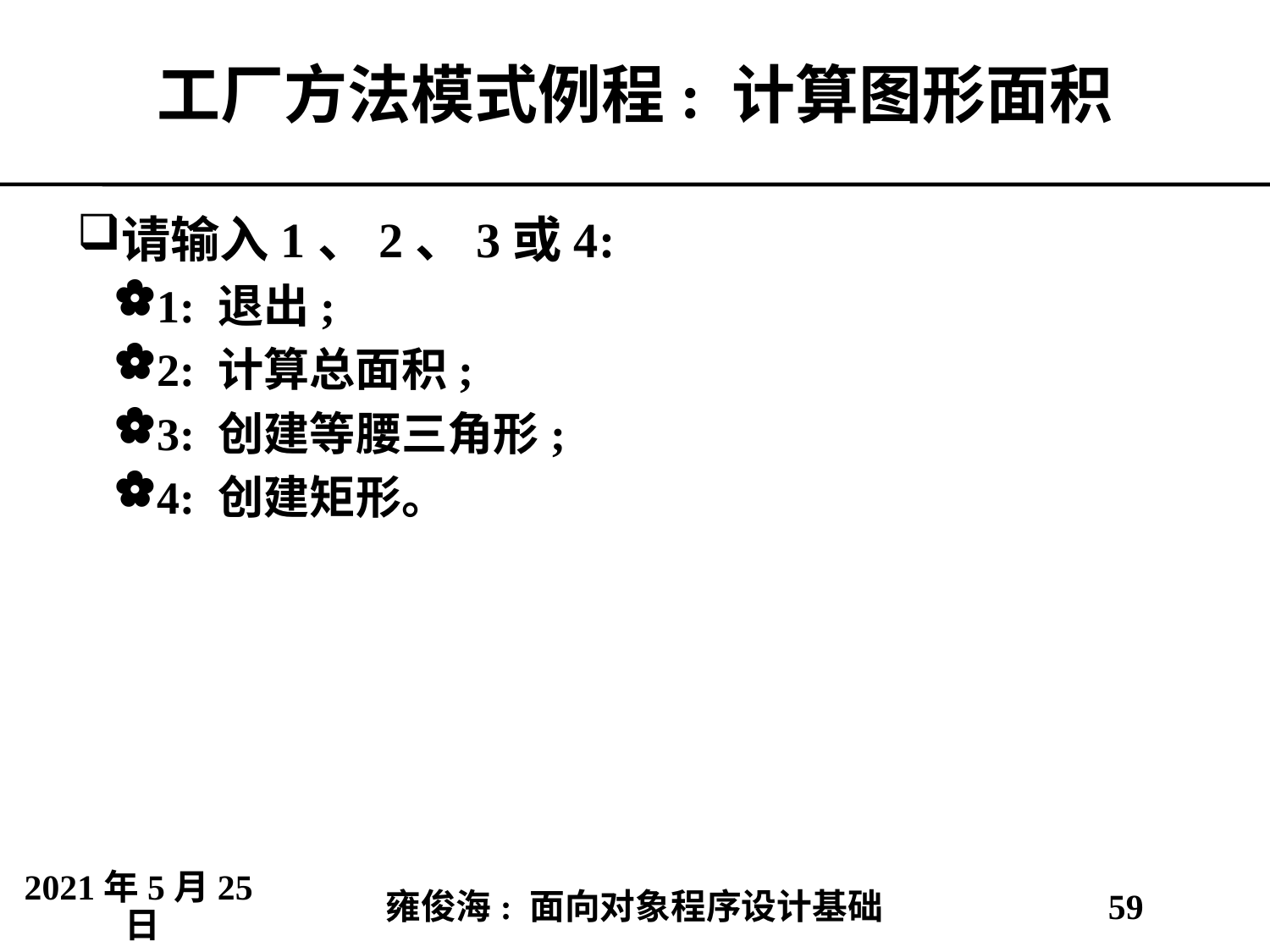

# 工厂方法模式例程: 计算图形面积

请输入1、2、3或4:
1: 退出;
2: 计算总面积;
3: 创建等腰三角形;
4: 创建矩形。
2021年5月25日
雍俊海: 面向对象程序设计基础
59